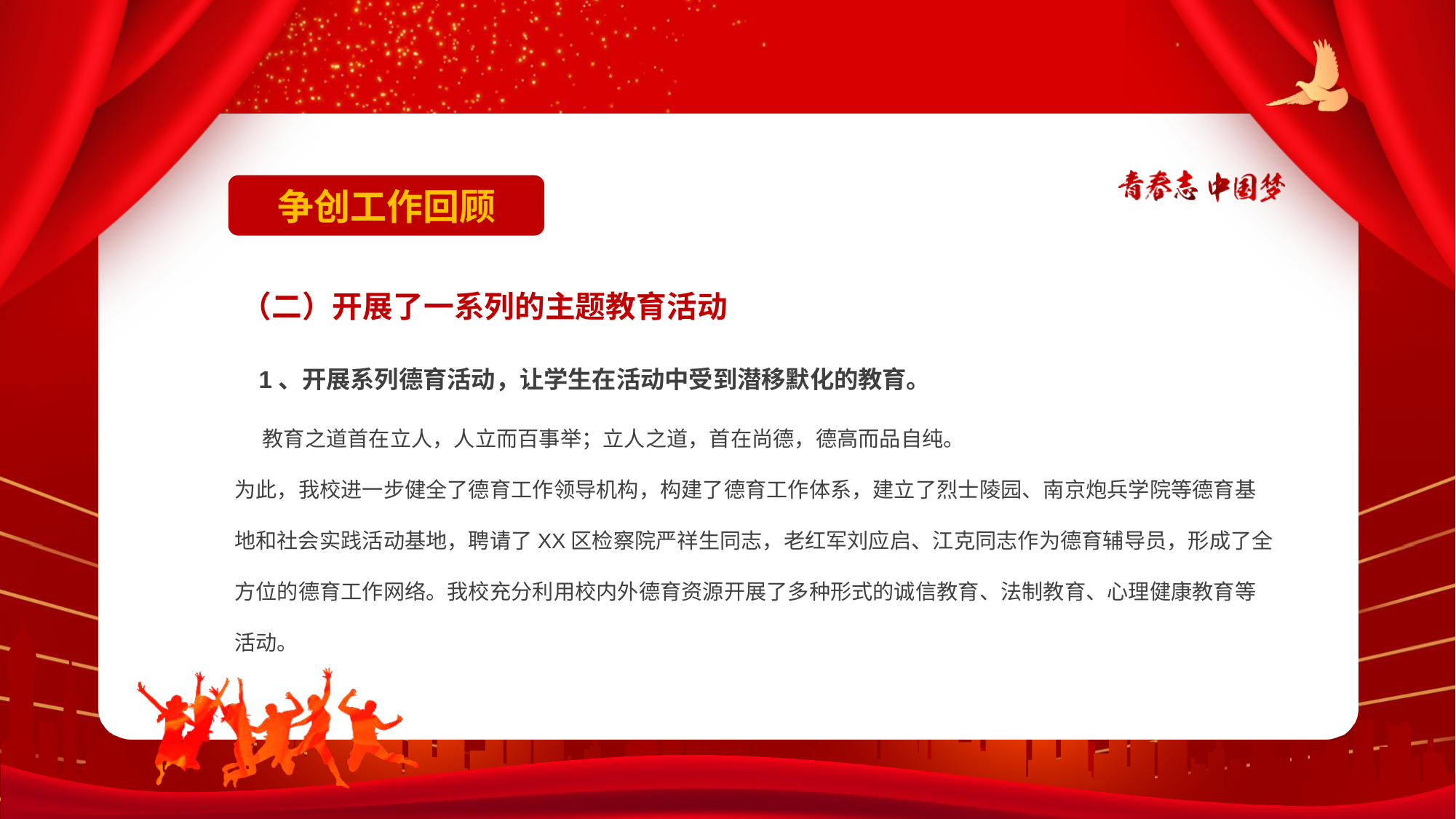

争创工作回顾
（二）开展了一系列的主题教育活动
  1、开展系列德育活动，让学生在活动中受到潜移默化的教育。
  教育之道首在立人，人立而百事举；立人之道，首在尚德，德高而品自纯。
为此，我校进一步健全了德育工作领导机构，构建了德育工作体系，建立了烈士陵园、南京炮兵学院等德育基地和社会实践活动基地，聘请了XX区检察院严祥生同志，老红军刘应启、江克同志作为德育辅导员，形成了全方位的德育工作网络。我校充分利用校内外德育资源开展了多种形式的诚信教育、法制教育、心理健康教育等活动。